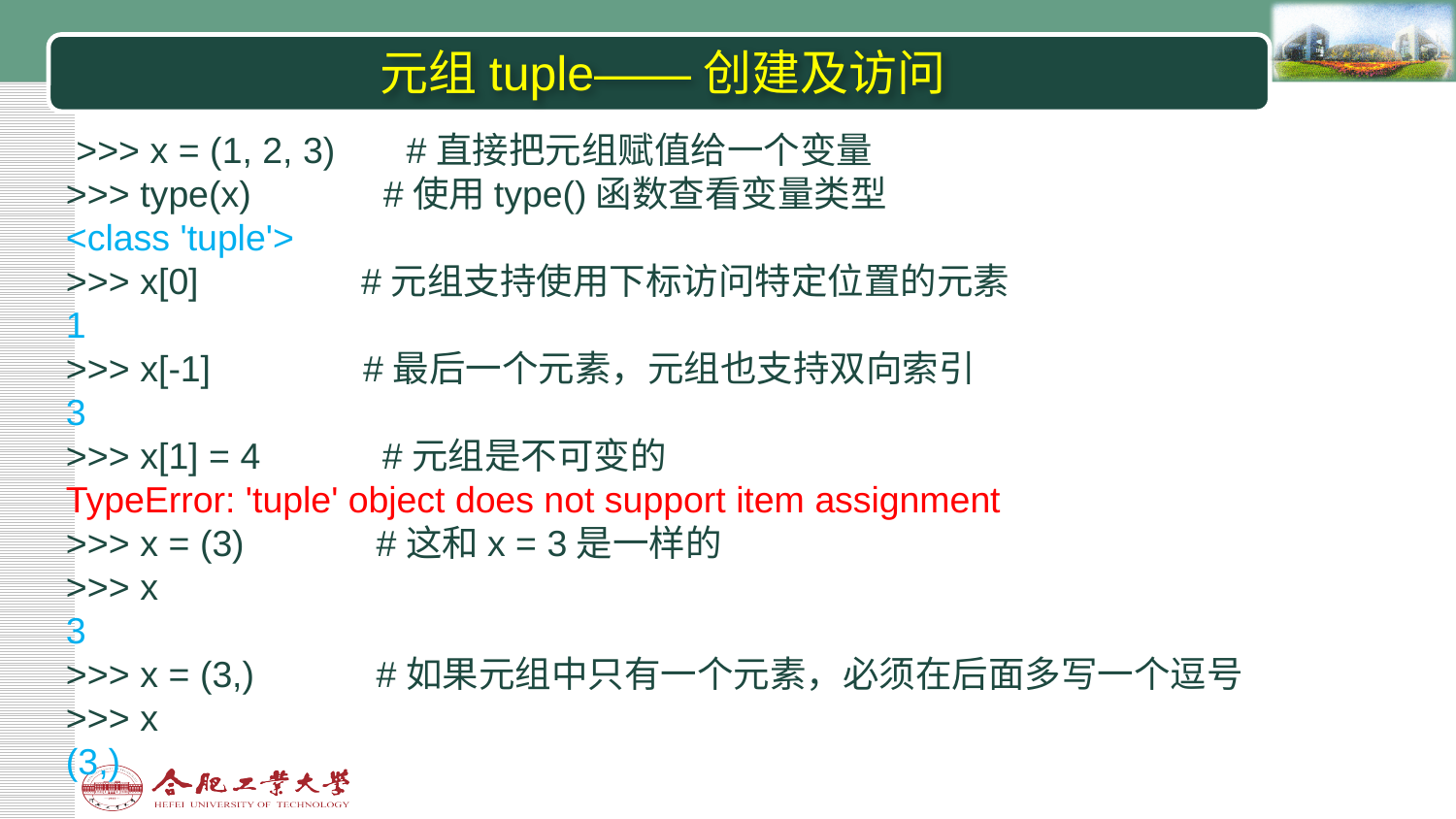

# 元组tuple——创建及访问
 >>> x = (1, 2, 3)       #直接把元组赋值给一个变量
>>> type(x)             #使用type()函数查看变量类型
<class 'tuple'>
>>> x[0]                #元组支持使用下标访问特定位置的元素
1
>>> x[-1]               #最后一个元素，元组也支持双向索引
3
>>> x[1] = 4            #元组是不可变的
TypeError: 'tuple' object does not support item assignment
>>> x = (3)             #这和x = 3是一样的
>>> x
3
>>> x = (3,)            #如果元组中只有一个元素，必须在后面多写一个逗号
>>> x
(3,)